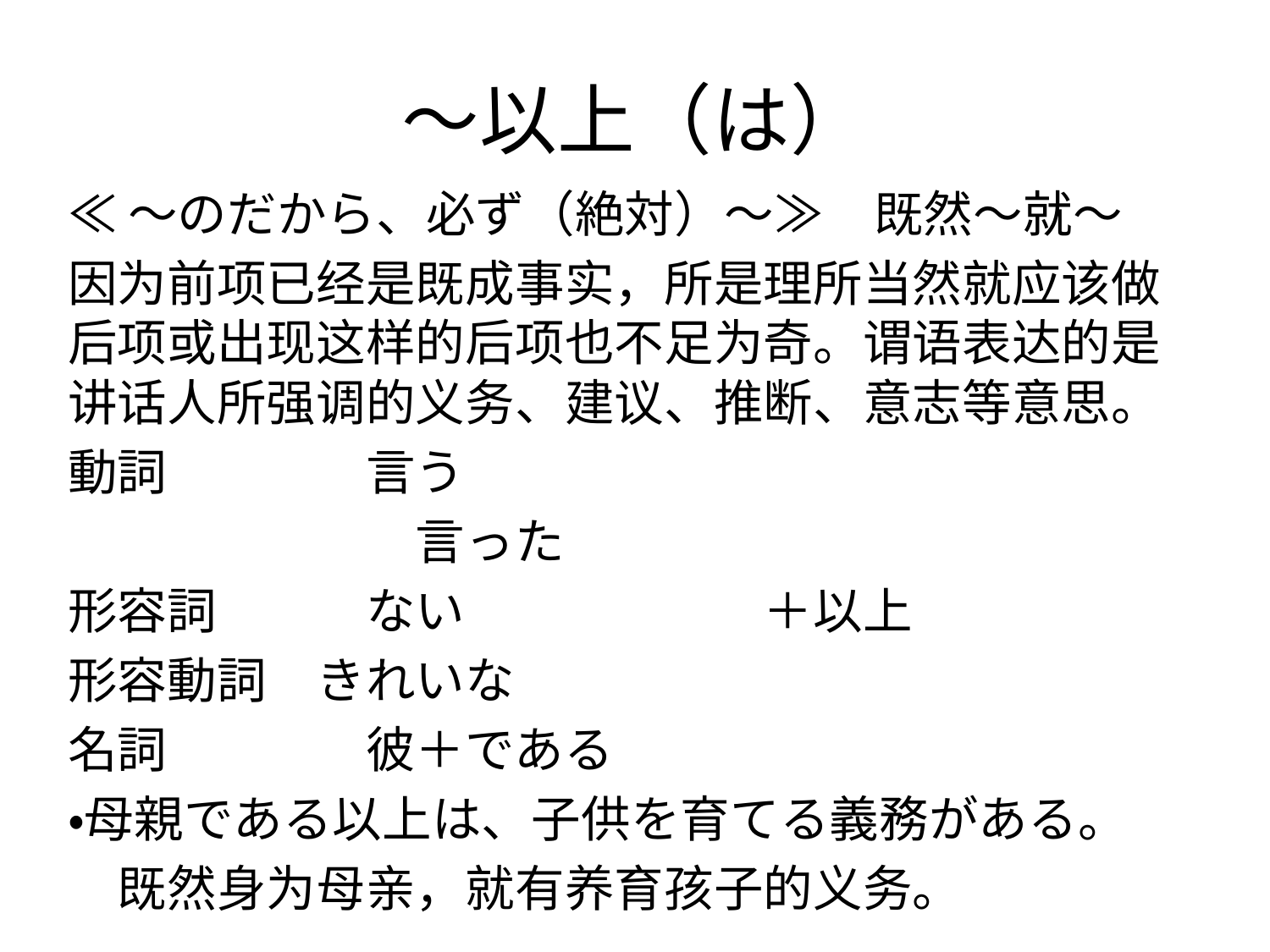

# ～以上（は）
≪～のだから、必ず（絶対）～≫　既然～就～
因为前项已经是既成事实，所是理所当然就应该做后项或出现这样的后项也不足为奇。谓语表达的是讲话人所强调的义务、建议、推断、意志等意思。
動詞　　　　言う
　　　　　　　言った
形容詞　　　ない　　　　　　＋以上
形容動詞　きれいな
名詞　　　　彼＋である
・母親である以上は、子供を育てる義務がある。
　既然身为母亲，就有养育孩子的义务。